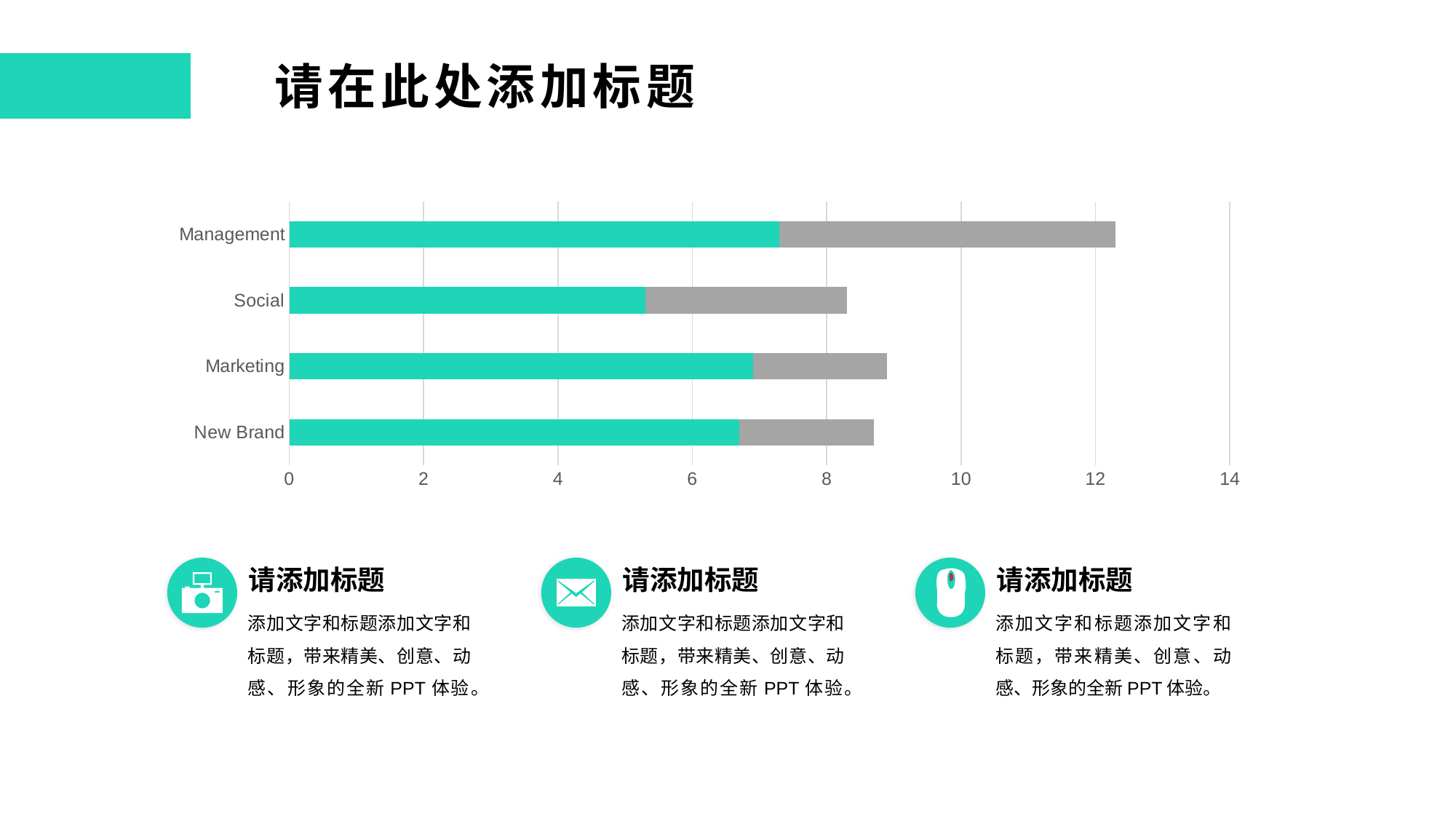

请在此处添加标题

### Chart

| Category | Series 1 | Series 2 | Series 3 |
|---|---|---|---|
| New Brand | 4.3 | 2.4 | 2.0 |
| Marketing | 2.5 | 4.4 | 2.0 |
| Social | 3.5 | 1.8 | 3.0 |
| Management | 4.5 | 2.8 | 5.0 |

请添加标题

请添加标题

请添加标题
添加文字和标题添加文字和标题，带来精美、创意、动感、形象的全新PPT体验。
添加文字和标题添加文字和标题，带来精美、创意、动感、形象的全新PPT体验。
添加文字和标题添加文字和标题，带来精美、创意、动感、形象的全新PPT体验。